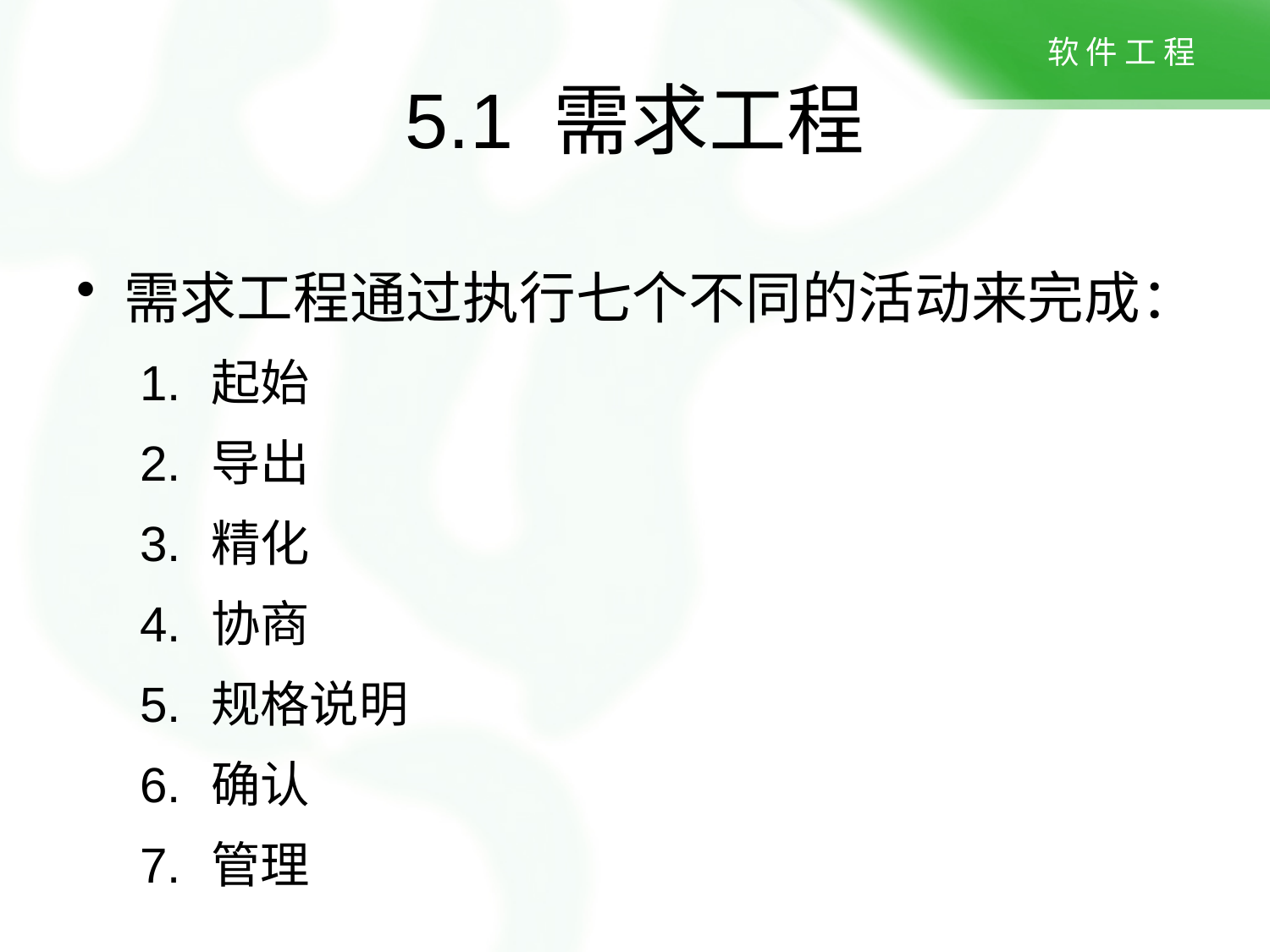

# 5.1 需求工程
需求工程通过执行七个不同的活动来完成：
起始
导出
精化
协商
规格说明
确认
管理